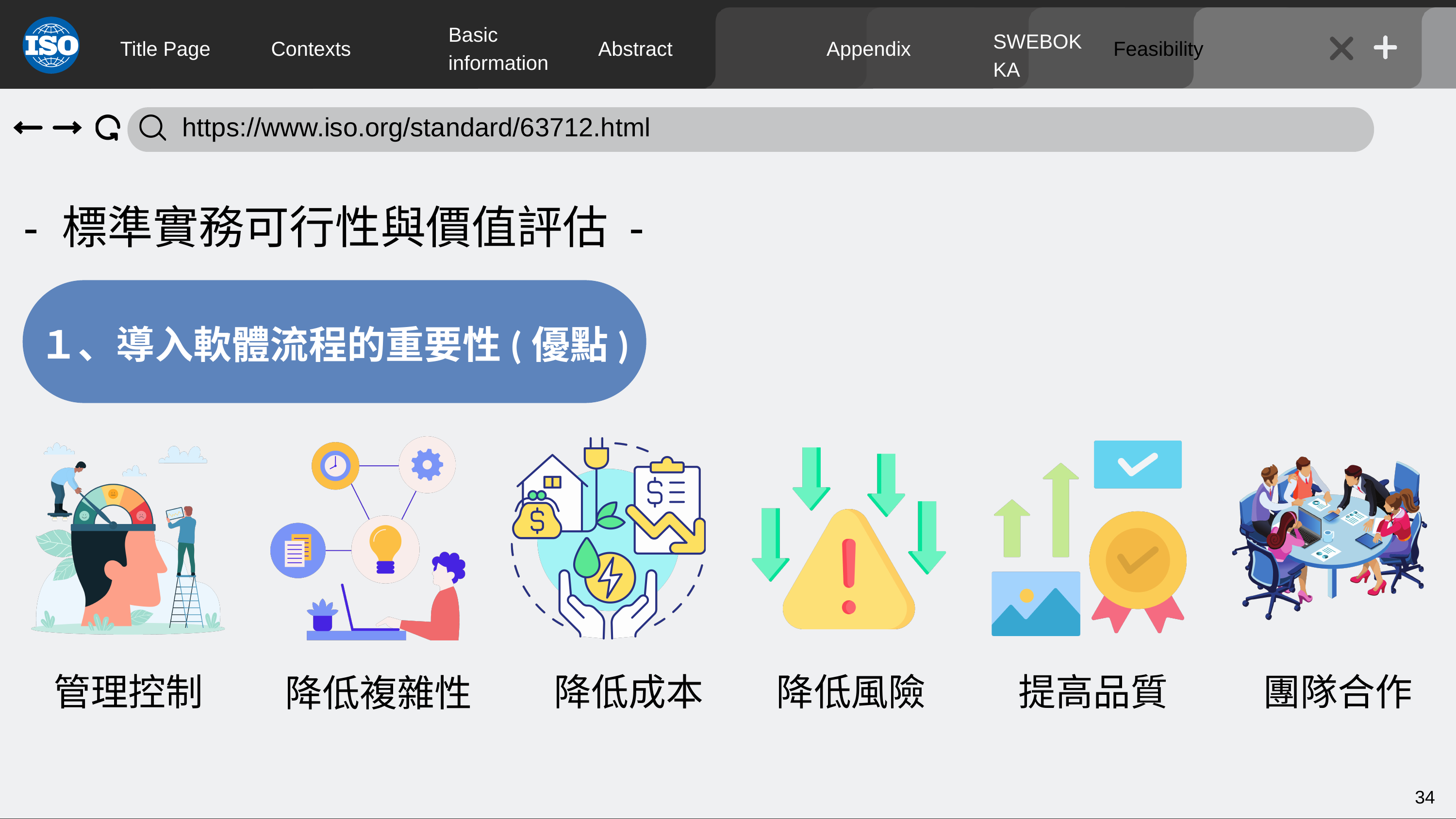

Basic
information

SWEBOK KA
Title Page
Contexts
Abstract
Appendix
Feasibility

       https://www.iso.org/standard/63712.html

- 標準實務可行性與價值評估 -

１、導入軟體流程的重要性(優點)

管理控制
降低成本
降低風險
提高品質
團隊合作
降低複雜性
34